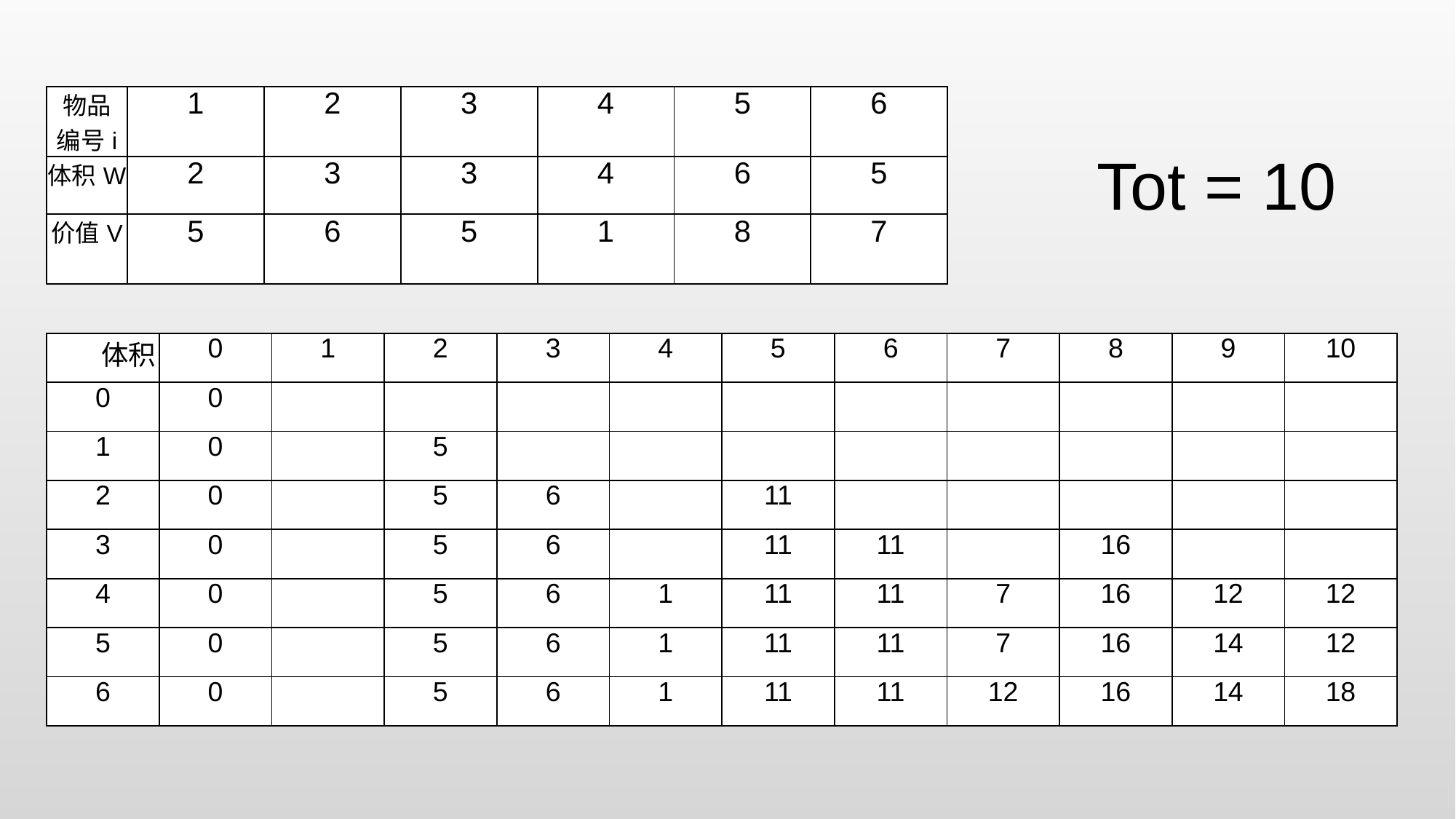

| 物品 编号i | 1 | 2 | 3 | 4 | 5 | 6 |
| --- | --- | --- | --- | --- | --- | --- |
| 体积W | 2 | 3 | 3 | 4 | 6 | 5 |
| 价值V | 5 | 6 | 5 | 1 | 8 | 7 |
Tot = 10
| 体积 | 0 | 1 | 2 | 3 | 4 | 5 | 6 | 7 | 8 | 9 | 10 |
| --- | --- | --- | --- | --- | --- | --- | --- | --- | --- | --- | --- |
| 0 | 0 |  |  |  |  |  |  |  |  |  |  |
| 1 | 0 |  | 5 |  |  |  |  |  |  |  |  |
| 2 | 0 |  | 5 | 6 |  | 11 |  |  |  |  |  |
| 3 | 0 |  | 5 | 6 |  | 11 | 11 |  | 16 |  |  |
| 4 | 0 |  | 5 | 6 | 1 | 11 | 11 | 7 | 16 | 12 | 12 |
| 5 | 0 |  | 5 | 6 | 1 | 11 | 11 | 7 | 16 | 14 | 12 |
| 6 | 0 |  | 5 | 6 | 1 | 11 | 11 | 12 | 16 | 14 | 18 |